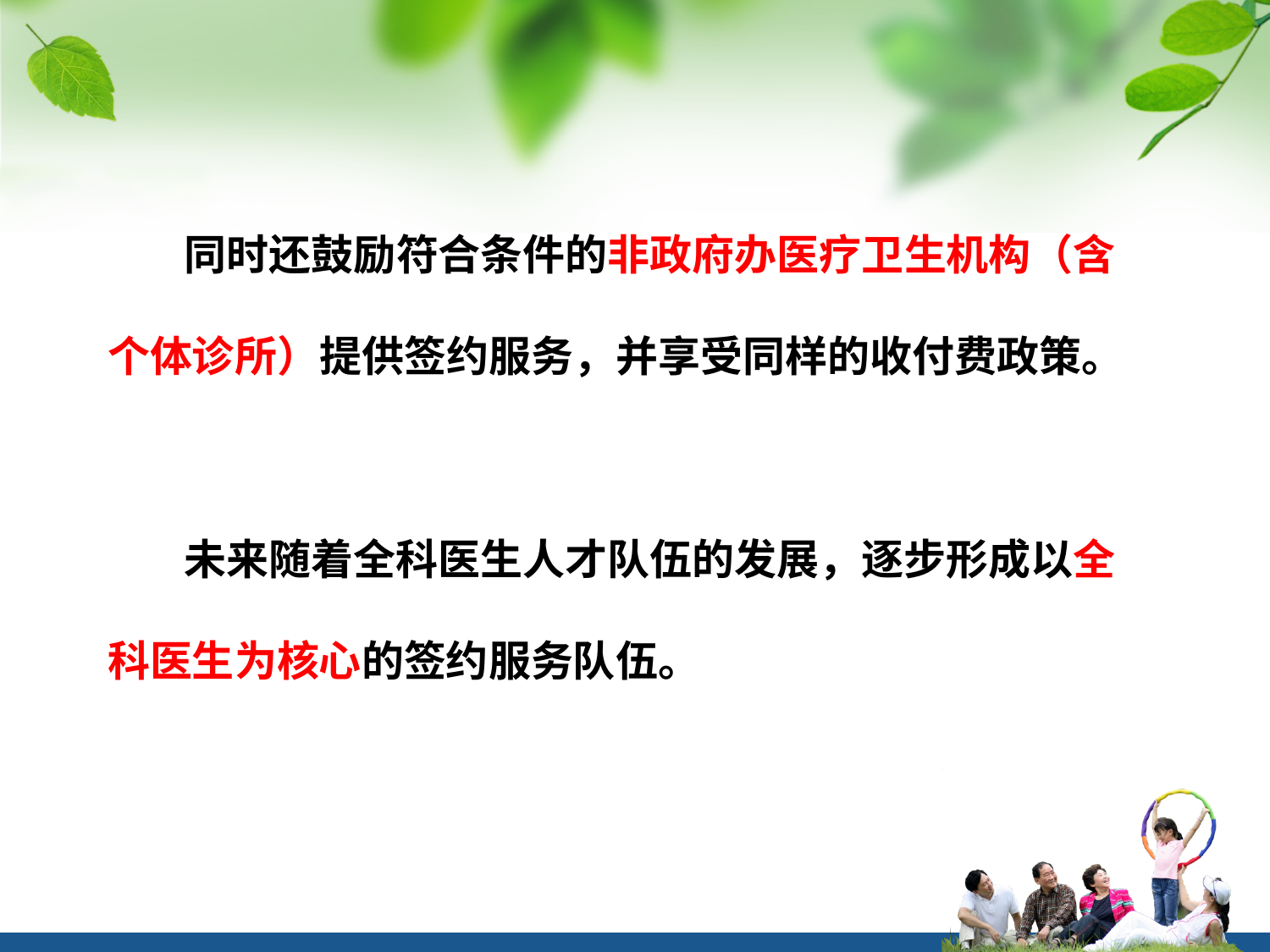

同时还鼓励符合条件的非政府办医疗卫生机构（含个体诊所）提供签约服务，并享受同样的收付费政策。

       未来随着全科医生人才队伍的发展，逐步形成以全科医生为核心的签约服务队伍。